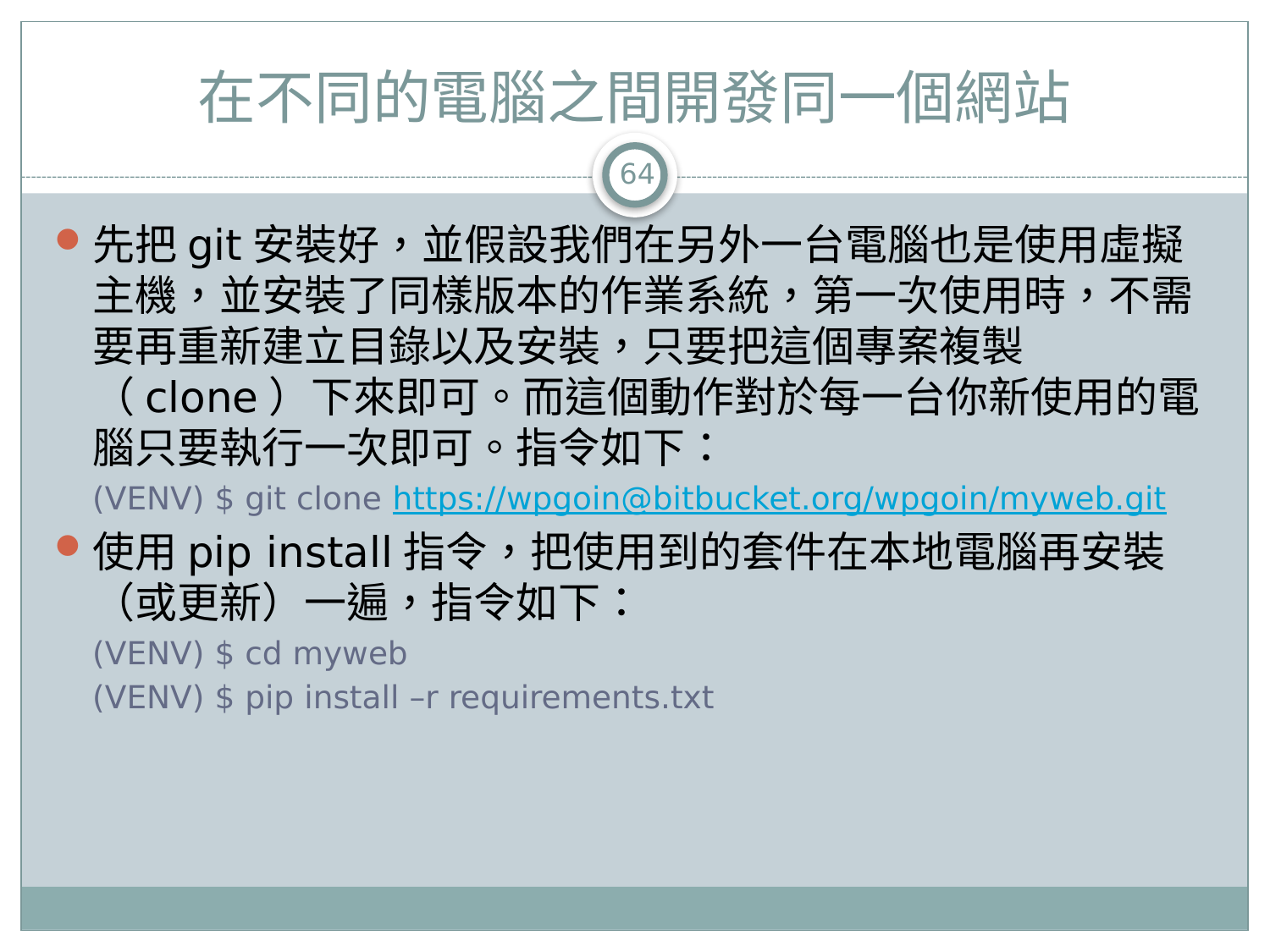

# 在不同的電腦之間開發同一個網站
64
先把git安裝好，並假設我們在另外一台電腦也是使用虛擬主機，並安裝了同樣版本的作業系統，第一次使用時，不需要再重新建立目錄以及安裝，只要把這個專案複製（clone）下來即可。而這個動作對於每一台你新使用的電腦只要執行一次即可。指令如下：
(VENV) $ git clone https://wpgoin@bitbucket.org/wpgoin/myweb.git
使用pip install指令，把使用到的套件在本地電腦再安裝（或更新）一遍，指令如下：
(VENV) $ cd myweb
(VENV) $ pip install –r requirements.txt